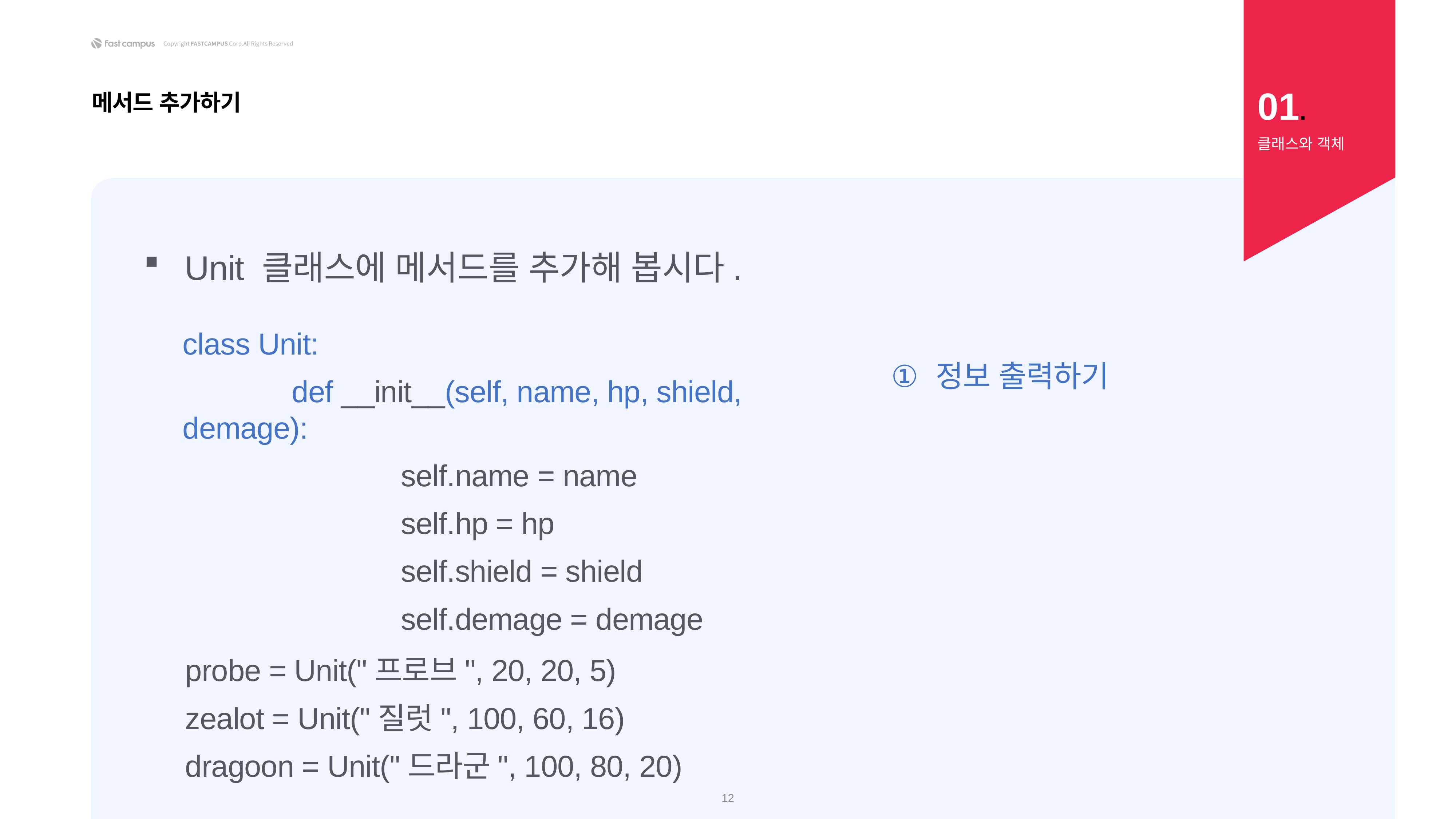

01.
메서드 추가하기
클래스와 객체
Unit 클래스에 메서드를 추가해 봅시다.

정보 출력하기
class Unit:
		def __init__(self, name, hp, shield, demage):
				self.name = name
				self.hp = hp
				self.shield = shield
				self.demage = demage
probe = Unit("프로브", 20, 20, 5)
zealot = Unit("질럿", 100, 60, 16)
dragoon = Unit("드라군", 100, 80, 20)

12